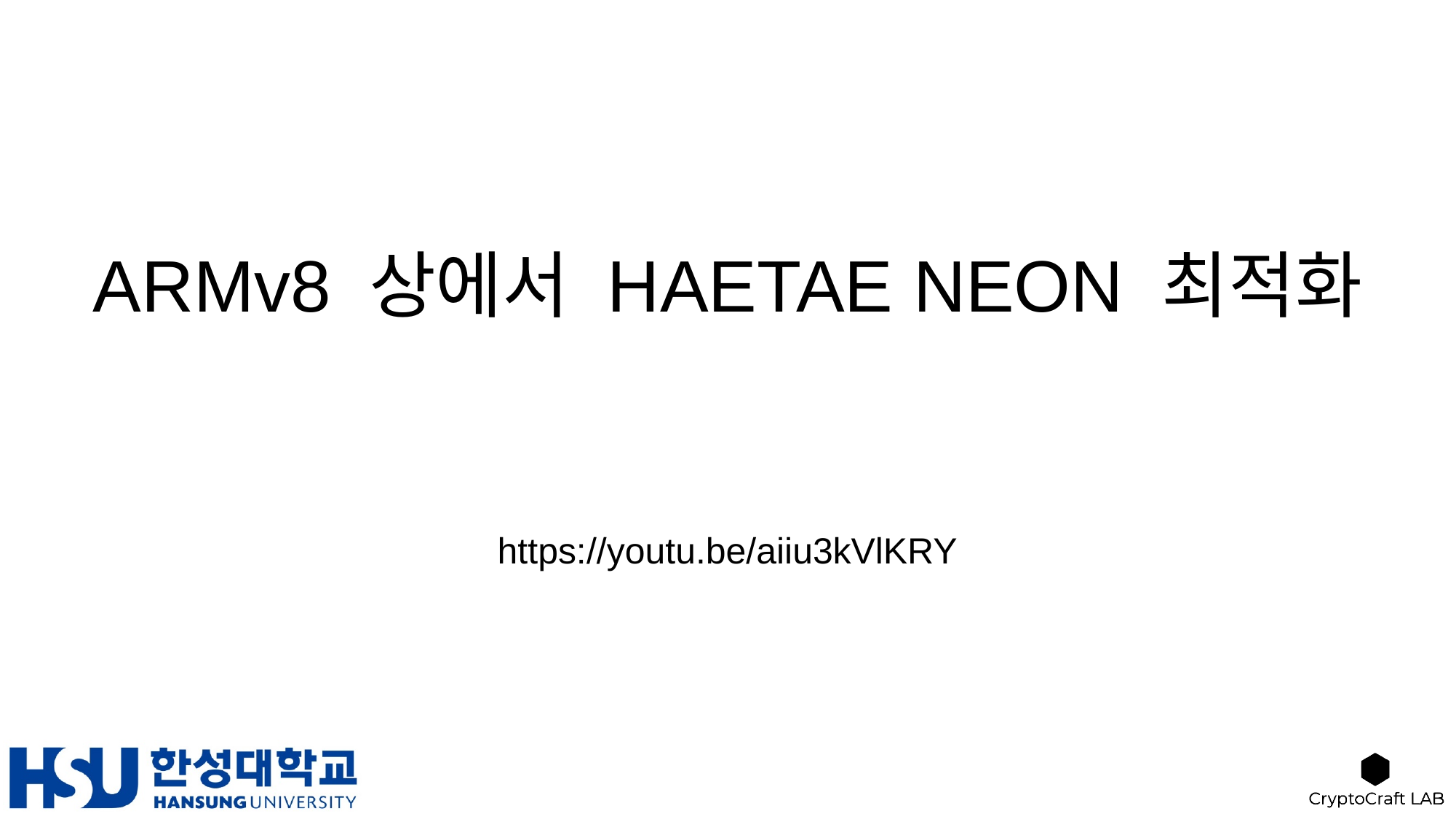

# ARMv8 상에서 HAETAE NEON 최적화
https://youtu.be/aiiu3kVlKRY